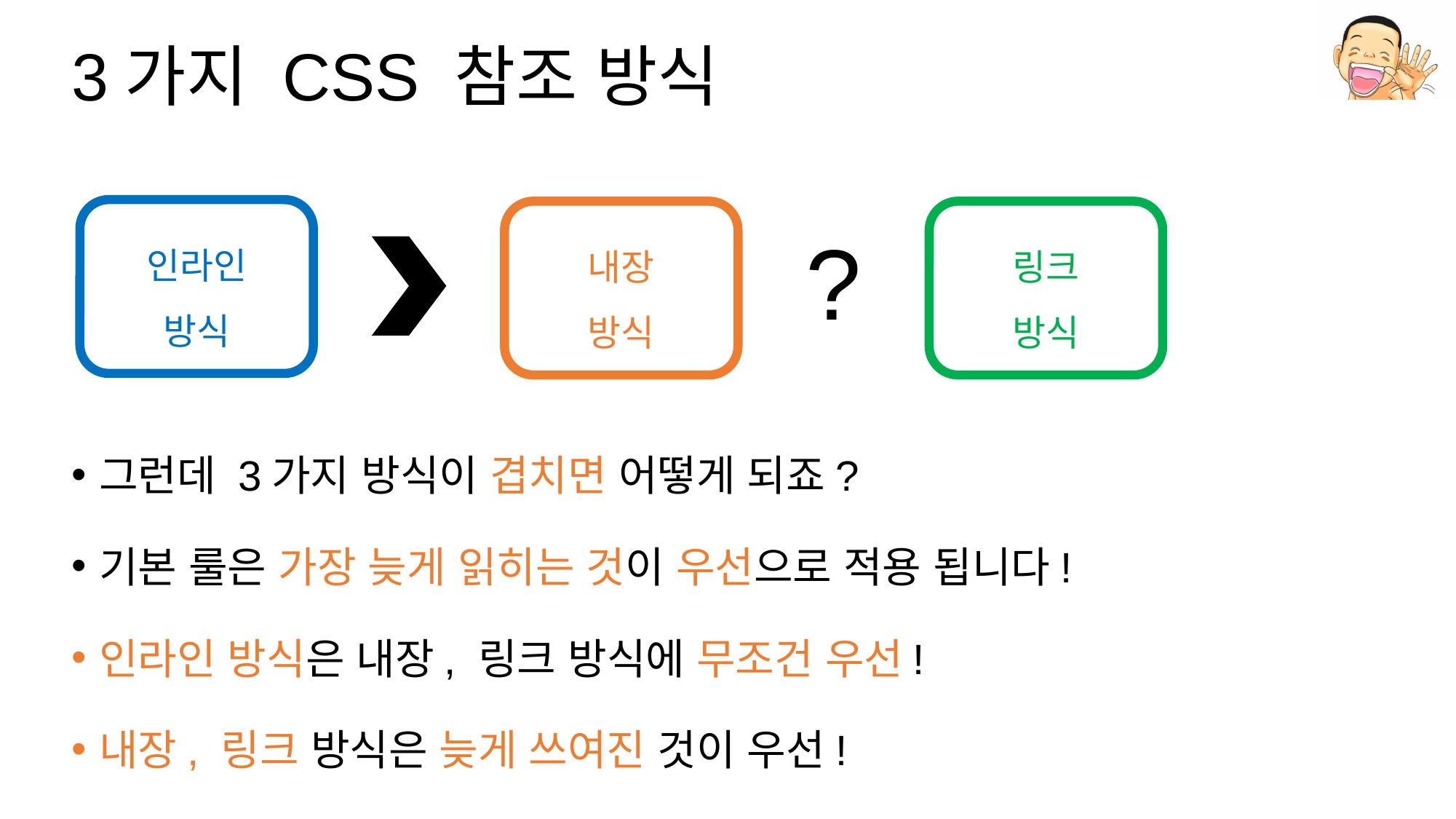

# 3가지 CSS 참조 방식
인라인
방식
내장
방식
링크
방식
?

그런데 3가지 방식이 겹치면 어떻게 되죠?
기본 룰은 가장 늦게 읽히는 것이 우선으로 적용 됩니다!
인라인 방식은 내장, 링크 방식에 무조건 우선!
내장, 링크 방식은 늦게 쓰여진 것이 우선!